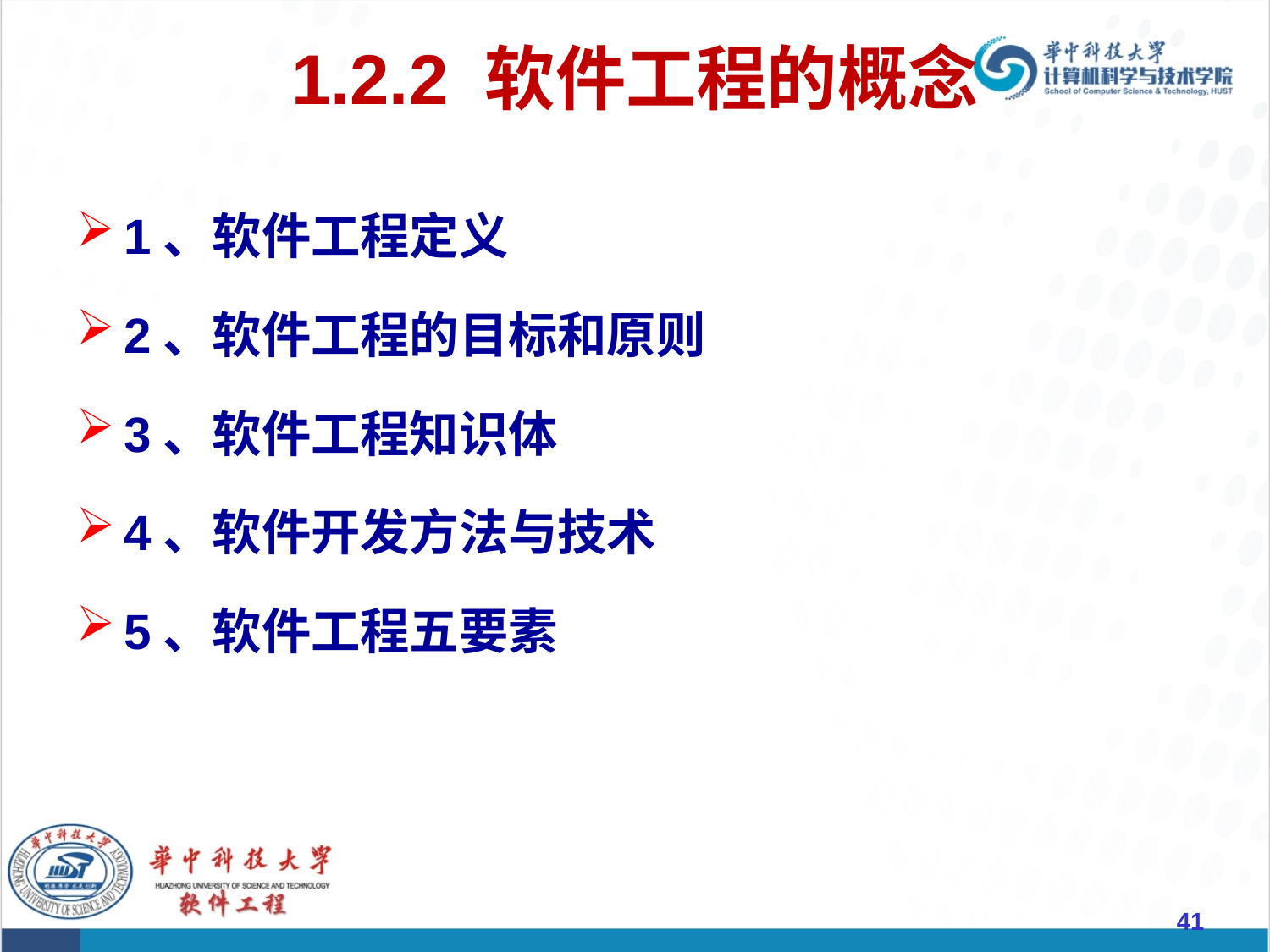

# 1.2.2 软件工程的概念
1、软件工程定义
2、软件工程的目标和原则
3、软件工程知识体
4、软件开发方法与技术
5、软件工程五要素
41